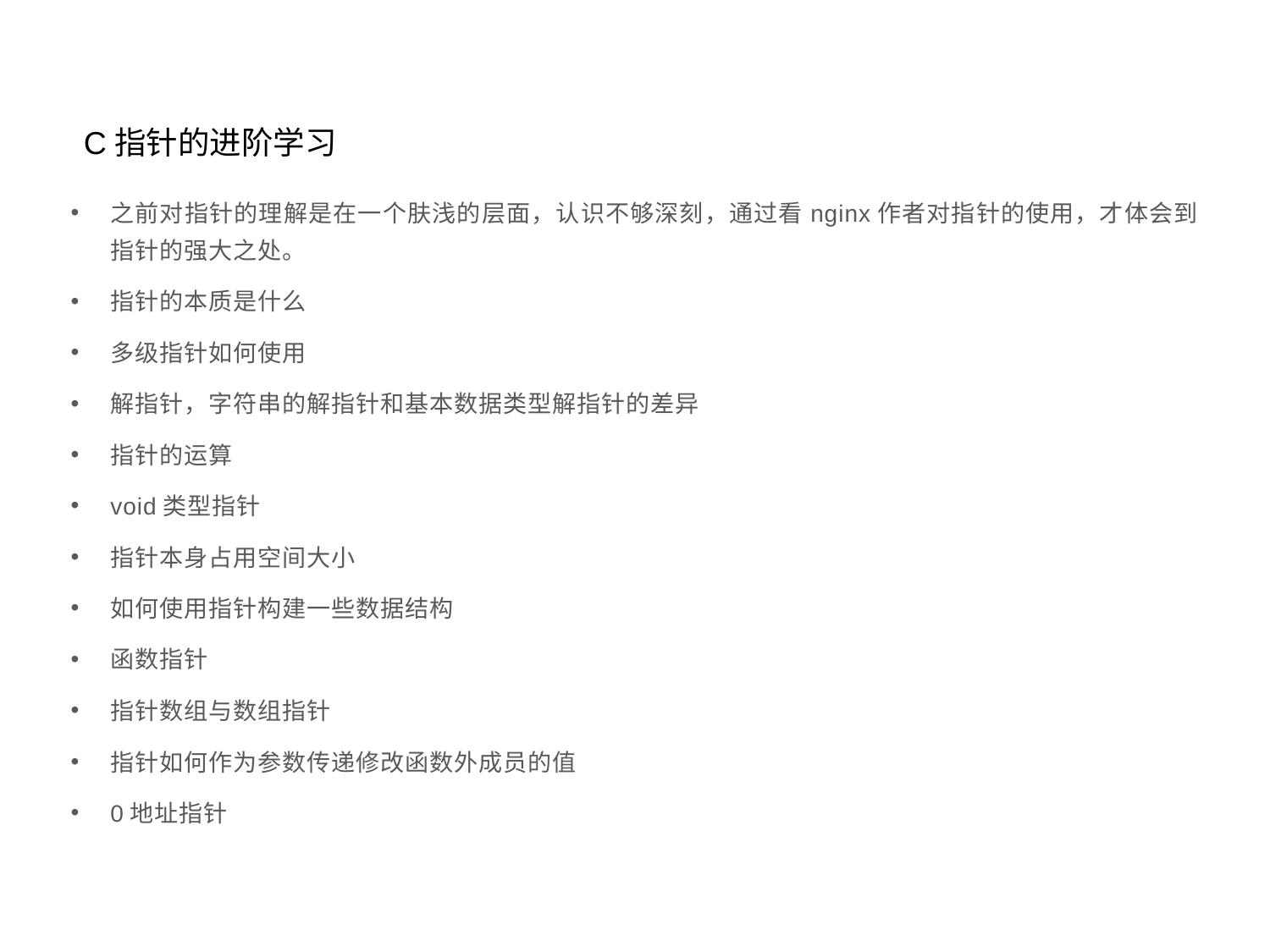

C指针的进阶学习
之前对指针的理解是在一个肤浅的层面，认识不够深刻，通过看nginx作者对指针的使用，才体会到指针的强大之处。
指针的本质是什么
多级指针如何使用
解指针，字符串的解指针和基本数据类型解指针的差异
指针的运算
void类型指针
指针本身占用空间大小
如何使用指针构建一些数据结构
函数指针
指针数组与数组指针
指针如何作为参数传递修改函数外成员的值
0地址指针